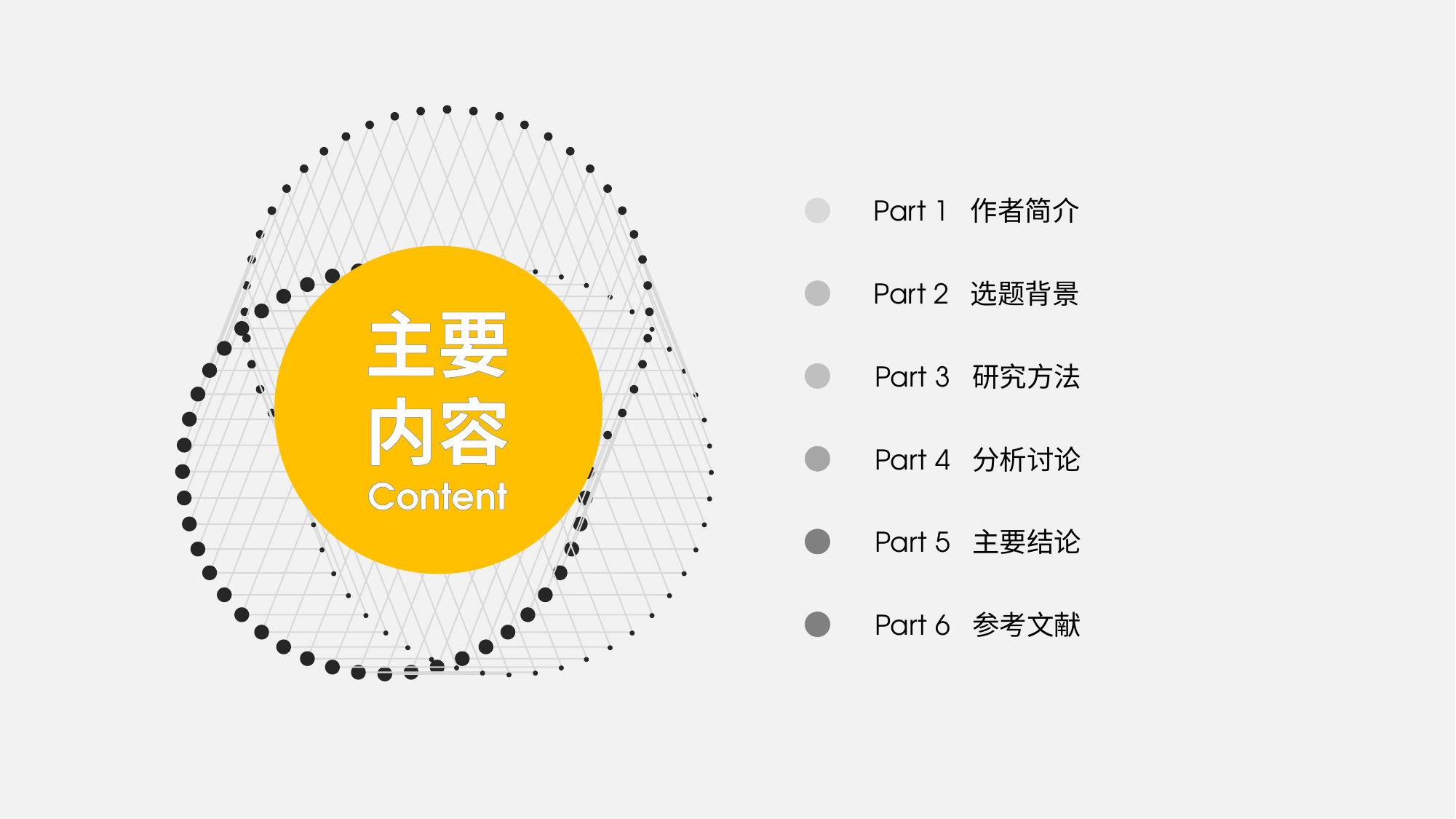

Part 1  作者简介

Part 2  选题背景

主要内容
Content
Part 3  研究方法

Part 4  分析讨论

Part 5  主要结论

Part 6  参考文献